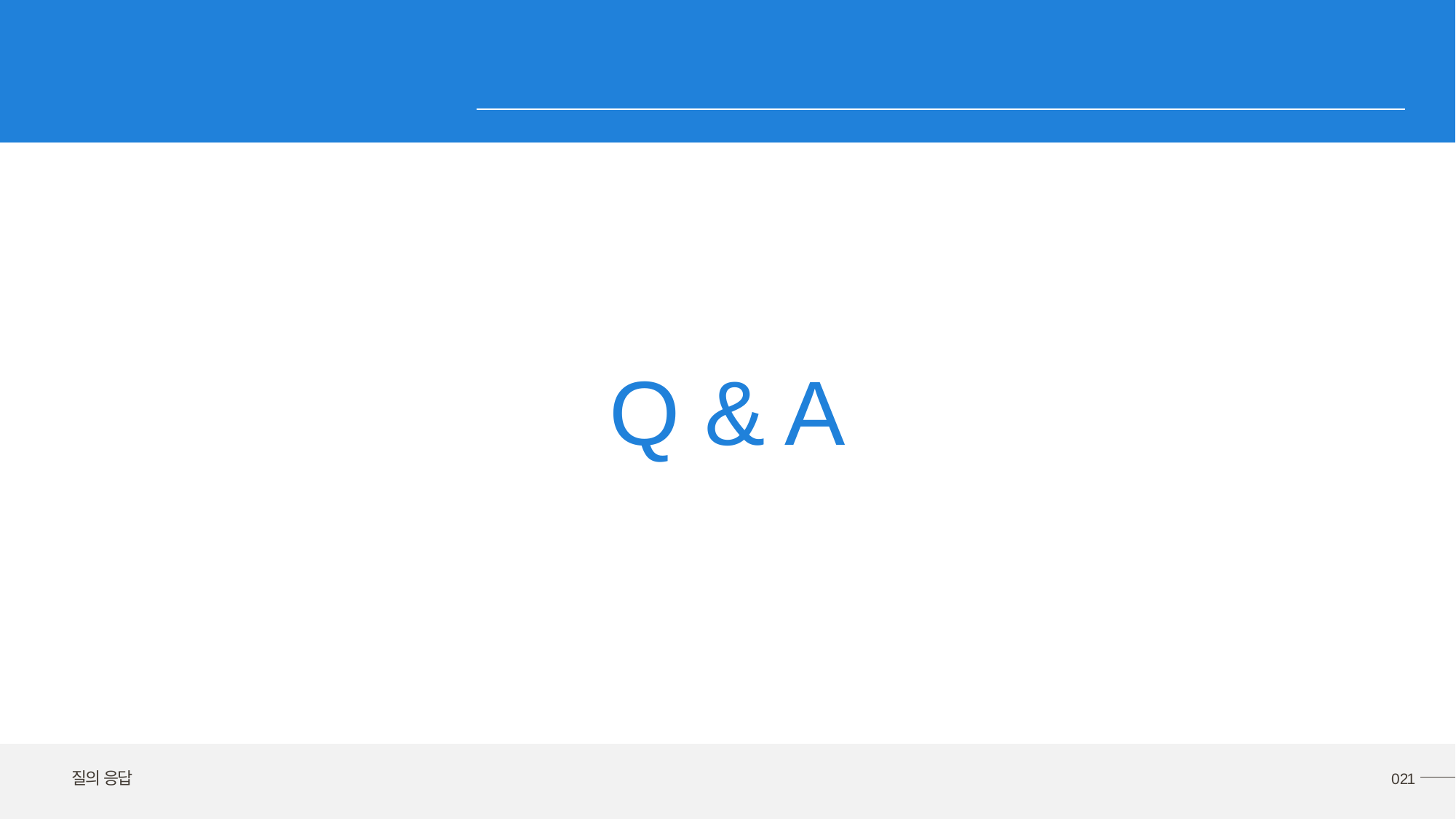

세부적인 내용
Q & A

021
질의 응답